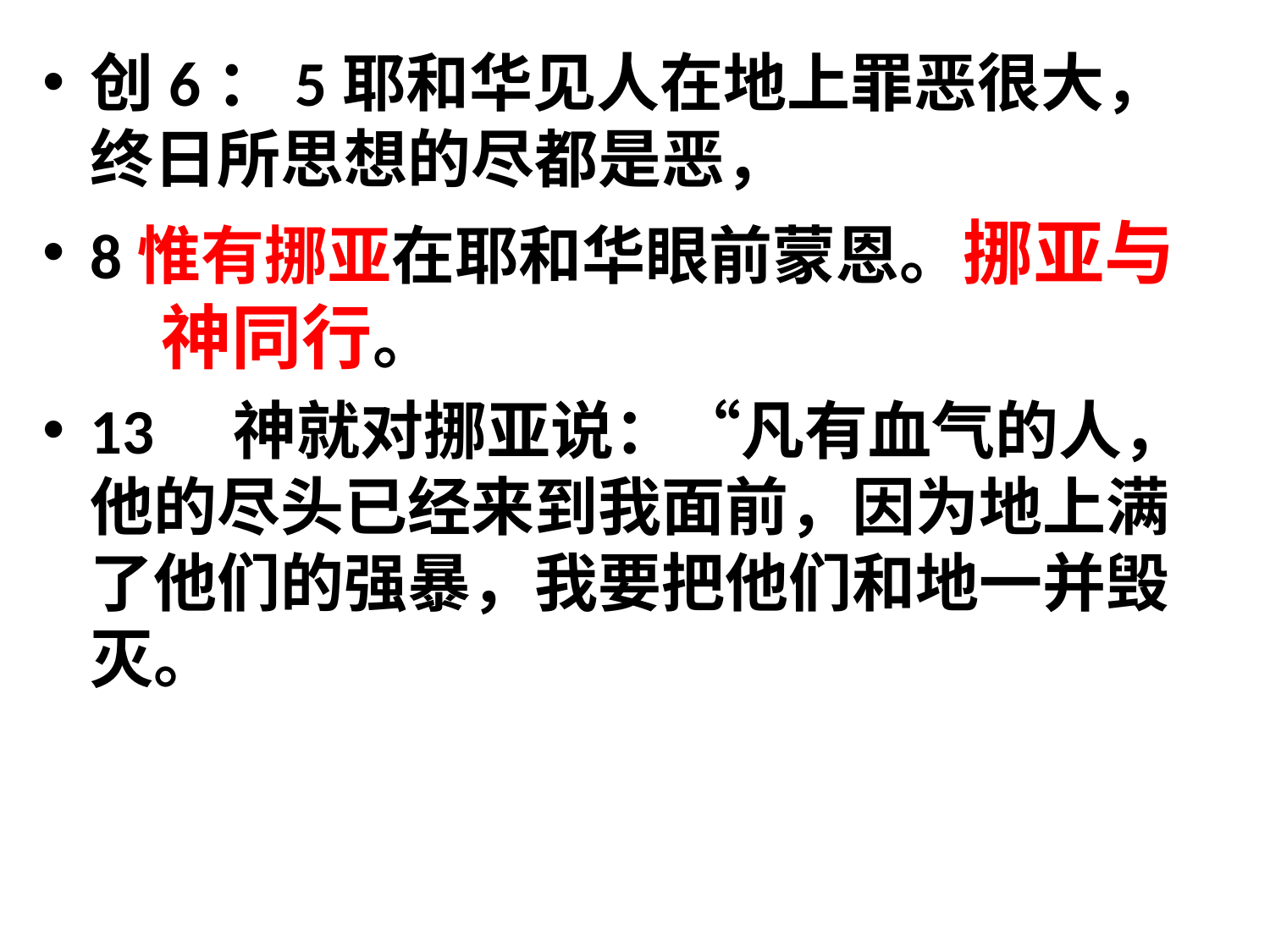

创6：5耶和华见人在地上罪恶很大，终日所思想的尽都是恶，
8惟有挪亚在耶和华眼前蒙恩。挪亚与　神同行。
13　神就对挪亚说：“凡有血气的人，他的尽头已经来到我面前，因为地上满了他们的强暴，我要把他们和地一并毁灭。